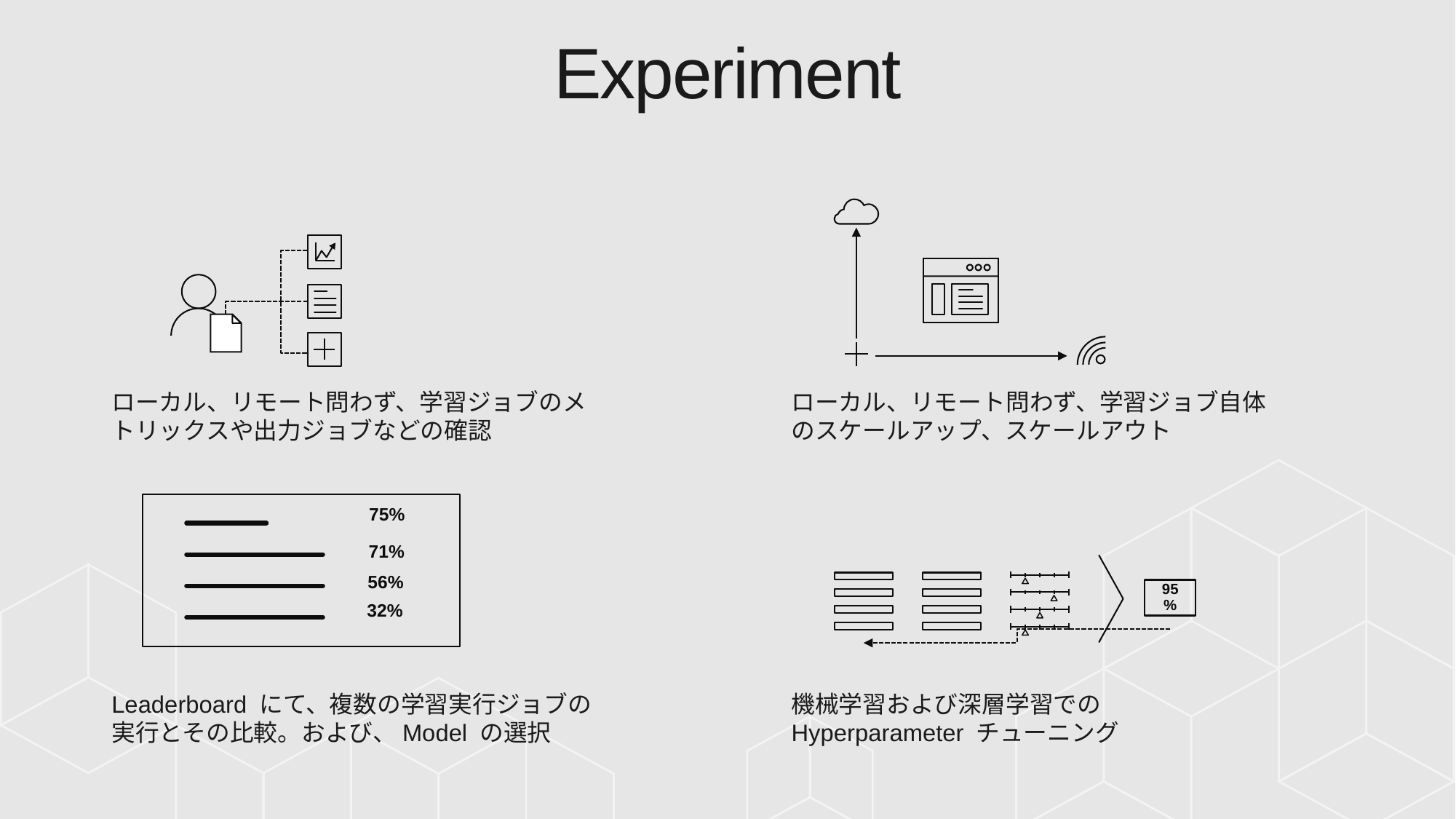

# Experiment

ローカル、リモート問わず、学習ジョブのメトリックスや出力ジョブなどの確認
ローカル、リモート問わず、学習ジョブ自体のスケールアップ、スケールアウト

75%
71%

95%
56%
32%
Leaderboard にて、複数の学習実行ジョブの実行とその比較。および、Model の選択
機械学習および深層学習での Hyperparameter チューニング